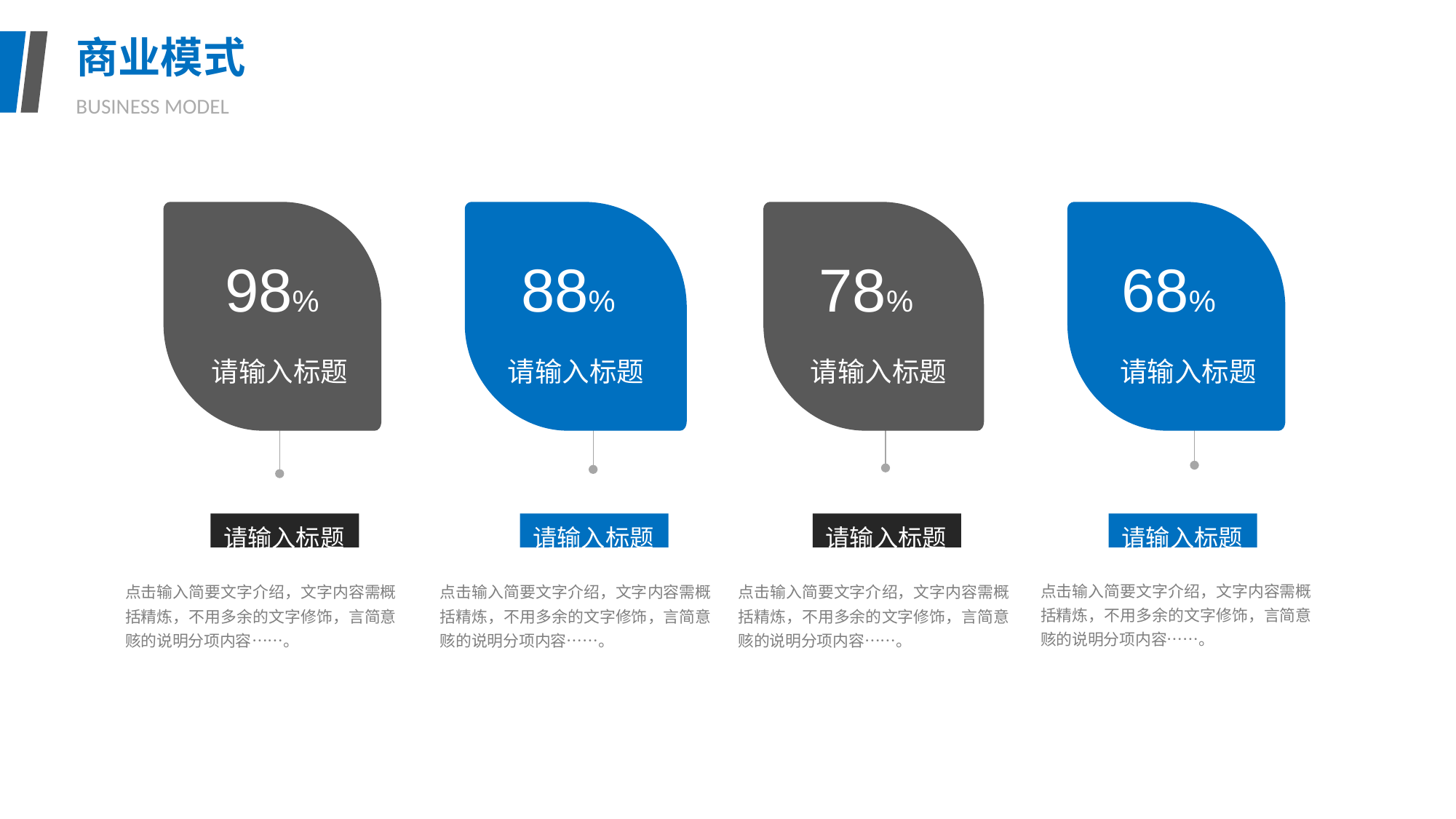

商业模式

BUSINESS MODEL

98%
请输入标题

88%
请输入标题

78%
请输入标题

68%
请输入标题
请输入标题

请输入标题

请输入标题

请输入标题

点击输入简要文字介绍，文字内容需概括精炼，不用多余的文字修饰，言简意赅的说明分项内容……。
点击输入简要文字介绍，文字内容需概括精炼，不用多余的文字修饰，言简意赅的说明分项内容……。
点击输入简要文字介绍，文字内容需概括精炼，不用多余的文字修饰，言简意赅的说明分项内容……。
点击输入简要文字介绍，文字内容需概括精炼，不用多余的文字修饰，言简意赅的说明分项内容……。